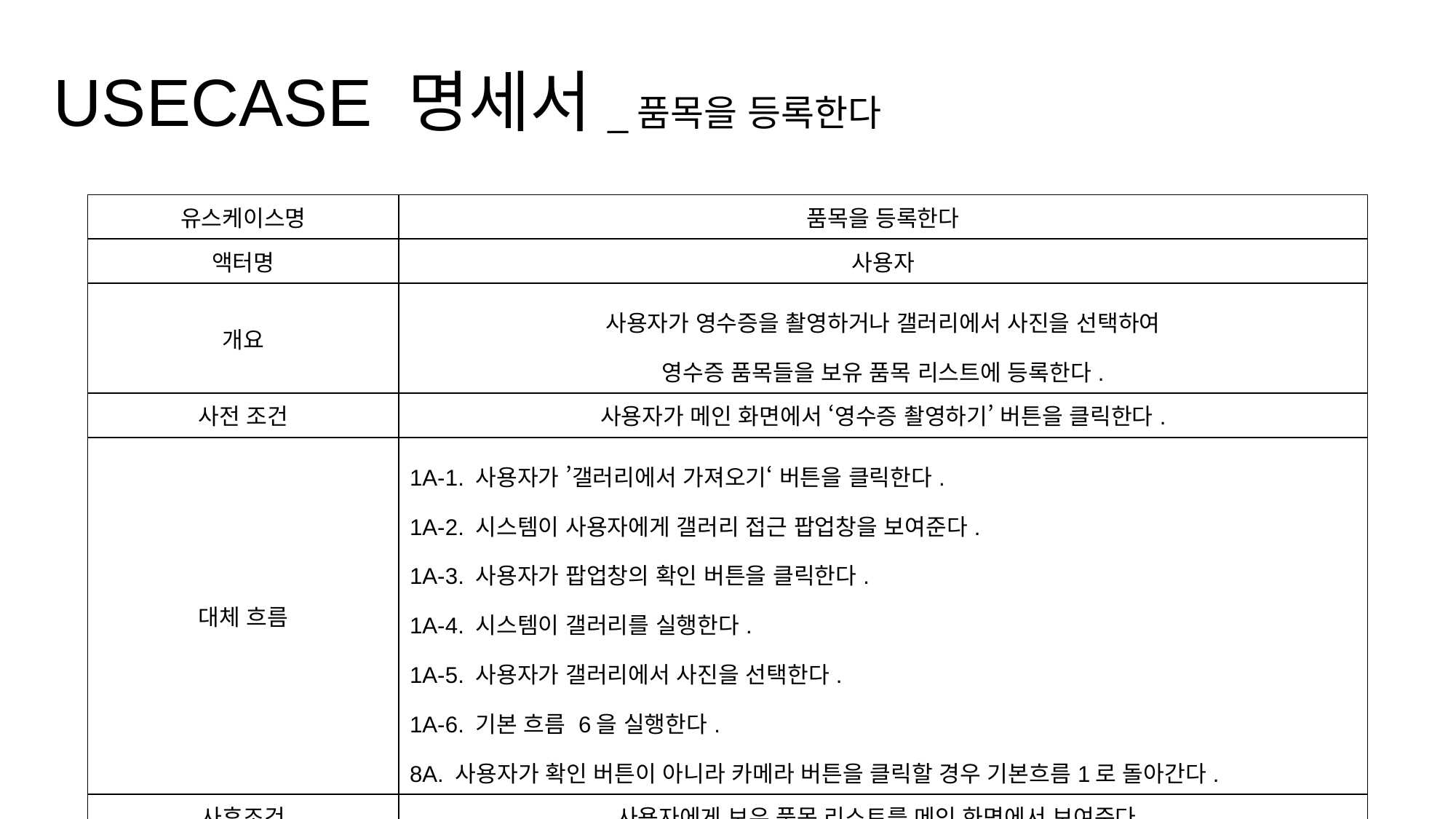

USECASE 명세서_품목을 등록한다
| 유스케이스명 | 품목을 등록한다 |
| --- | --- |
| 액터명 | 사용자 |
| 개요 | 사용자가 영수증을 촬영하거나 갤러리에서 사진을 선택하여 영수증 품목들을 보유 품목 리스트에 등록한다. |
| 사전 조건 | 사용자가 메인 화면에서 ‘영수증 촬영하기’ 버튼을 클릭한다. |
| 대체 흐름 | 1A-1. 사용자가 ’갤러리에서 가져오기‘ 버튼을 클릭한다. 1A-2. 시스템이 사용자에게 갤러리 접근 팝업창을 보여준다. 1A-3. 사용자가 팝업창의 확인 버튼을 클릭한다. 1A-4. 시스템이 갤러리를 실행한다. 1A-5. 사용자가 갤러리에서 사진을 선택한다. 1A-6. 기본 흐름 6을 실행한다. 8A. 사용자가 확인 버튼이 아니라 카메라 버튼을 클릭할 경우 기본흐름1로 돌아간다. |
| 사후조건 | 사용자에게 보유 품목 리스트를 메인 화면에서 보여준다. |